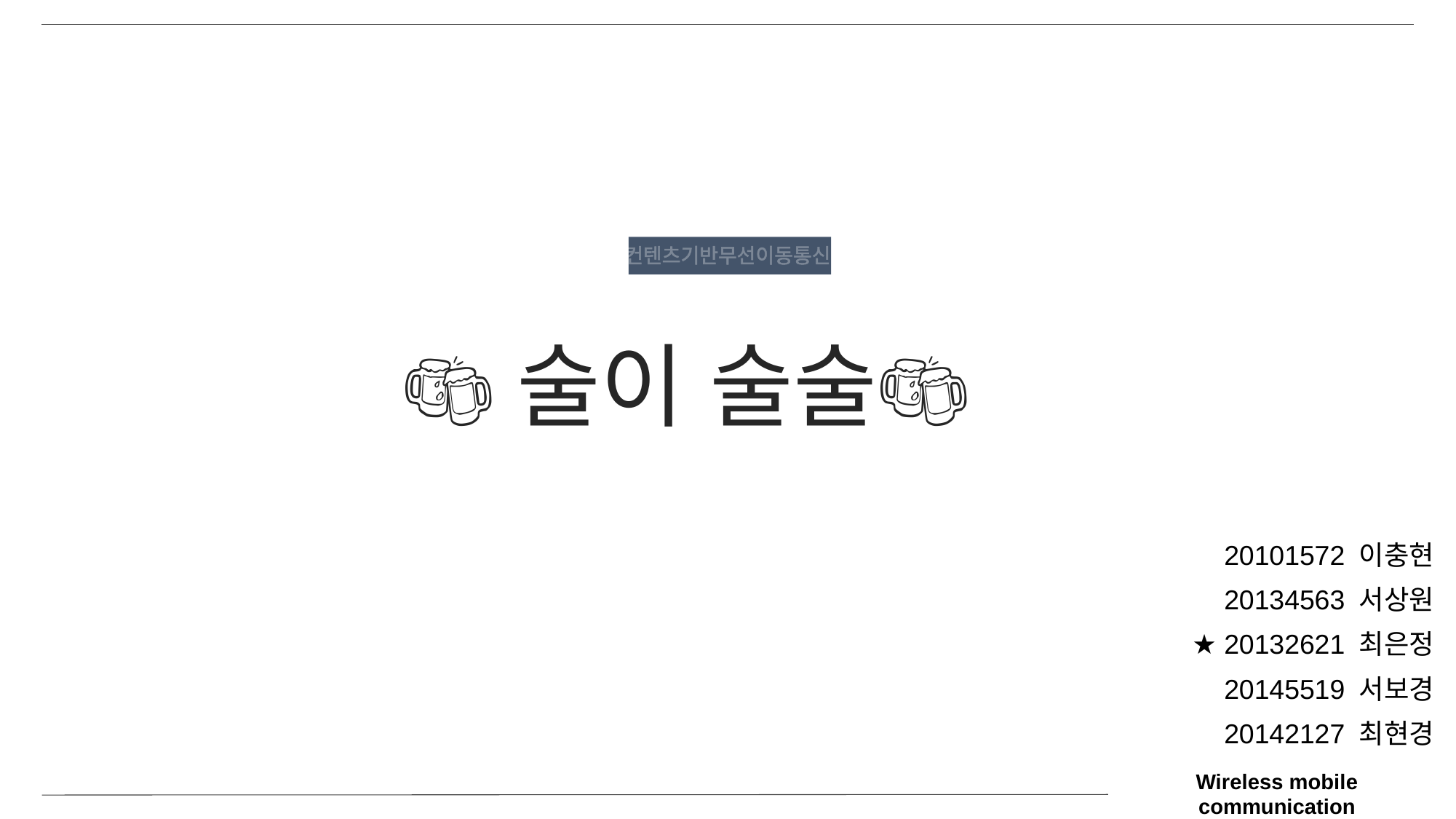

컨텐츠기반무선이동통신
# 🍻술이 술술🍻
20101572 이충현
20134563 서상원
★ 20132621 최은정
20145519 서보경
20142127 최현경

Wireless mobile communication